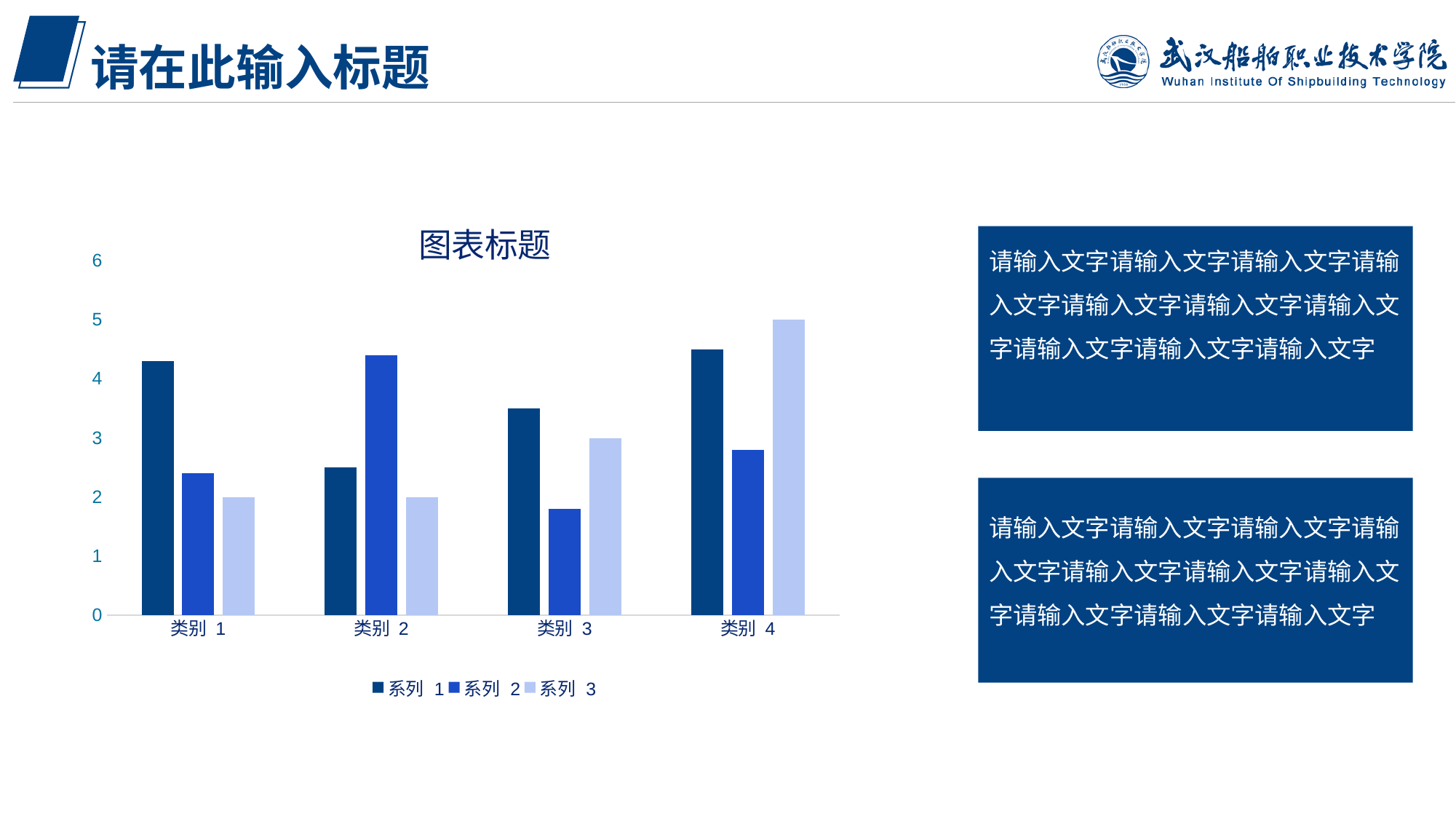

请在此输入标题

### Chart: 图表标题

| Category | 系列 1 | 系列 2 | 系列 3 |
|---|---|---|---|
| 类别 1 | 4.3 | 2.4 | 2.0 |
| 类别 2 | 2.5 | 4.4 | 2.0 |
| 类别 3 | 3.5 | 1.8 | 3.0 |
| 类别 4 | 4.5 | 2.8 | 5.0 |
请输入文字请输入文字请输入文字请输入文字请输入文字请输入文字请输入文字请输入文字请输入文字请输入文字

请输入文字请输入文字请输入文字请输入文字请输入文字请输入文字请输入文字请输入文字请输入文字请输入文字